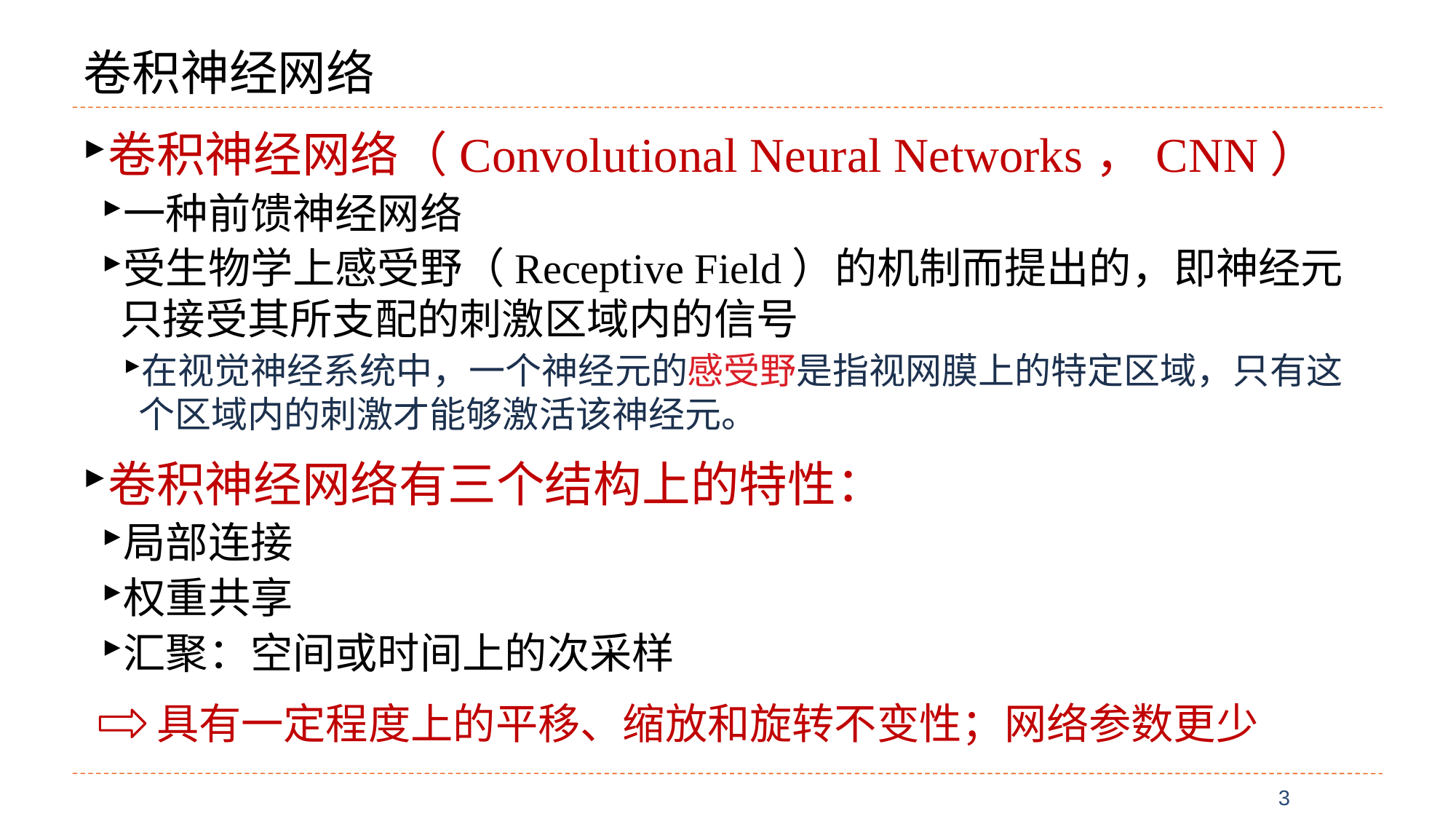

# 卷积神经网络
卷积神经网络（Convolutional Neural Networks，CNN）
一种前馈神经网络
受生物学上感受野（Receptive Field）的机制而提出的，即神经元只接受其所支配的刺激区域内的信号
在视觉神经系统中，一个神经元的感受野是指视网膜上的特定区域，只有这个区域内的刺激才能够激活该神经元。
卷积神经网络有三个结构上的特性：
局部连接
权重共享
汇聚：空间或时间上的次采样
具有一定程度上的平移、缩放和旋转不变性；网络参数更少